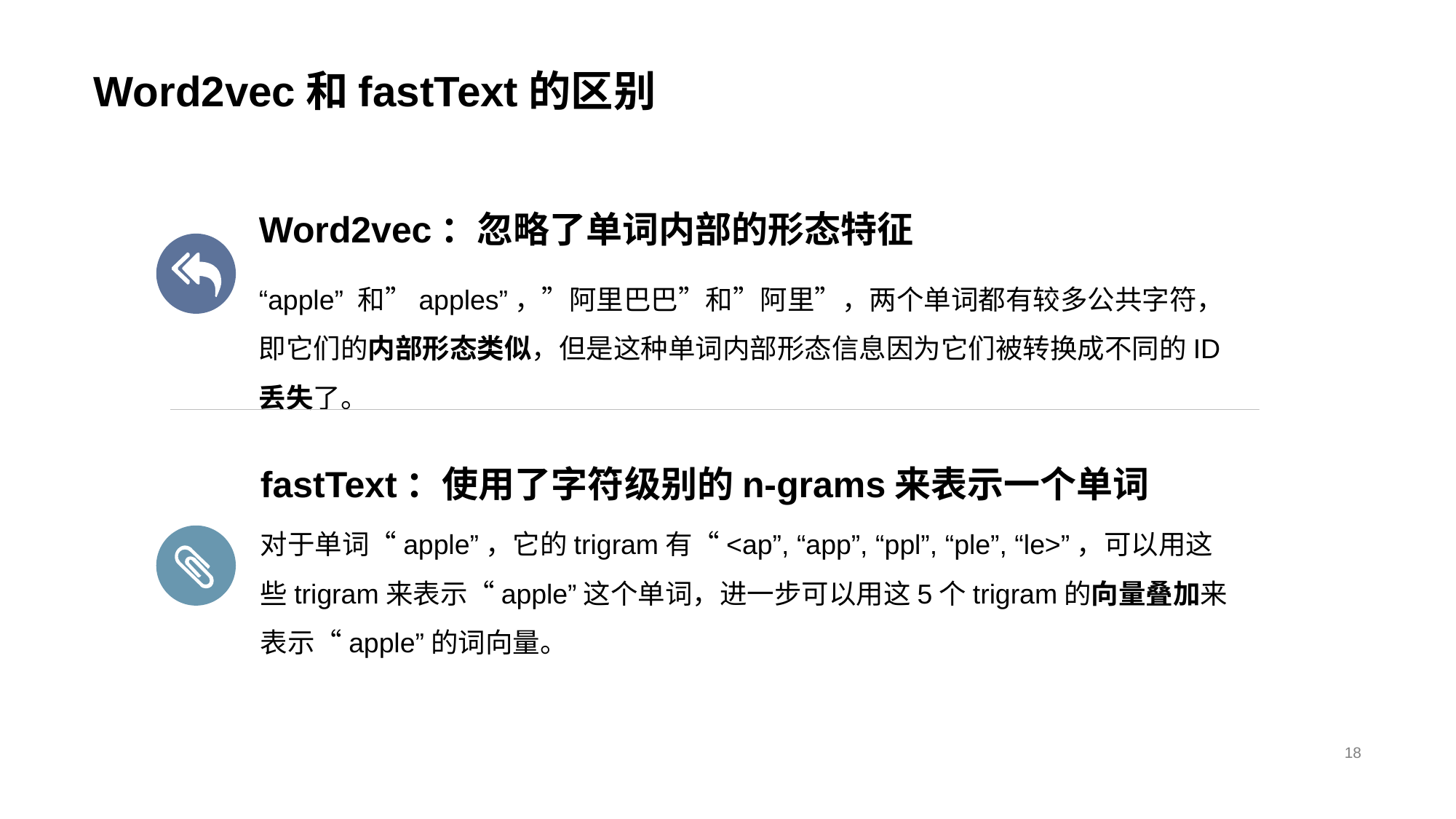

# Word2vec和fastText的区别
Word2vec：忽略了单词内部的形态特征
“apple” 和”apples”，”阿里巴巴”和”阿里”，两个单词都有较多公共字符，即它们的内部形态类似，但是这种单词内部形态信息因为它们被转换成不同的ID丢失了。

fastText：使用了字符级别的n-grams来表示一个单词
对于单词“apple”，它的trigram有“<ap”, “app”, “ppl”, “ple”, “le>”，可以用这些trigram来表示“apple”这个单词，进一步可以用这5个trigram的向量叠加来表示“apple”的词向量。

18